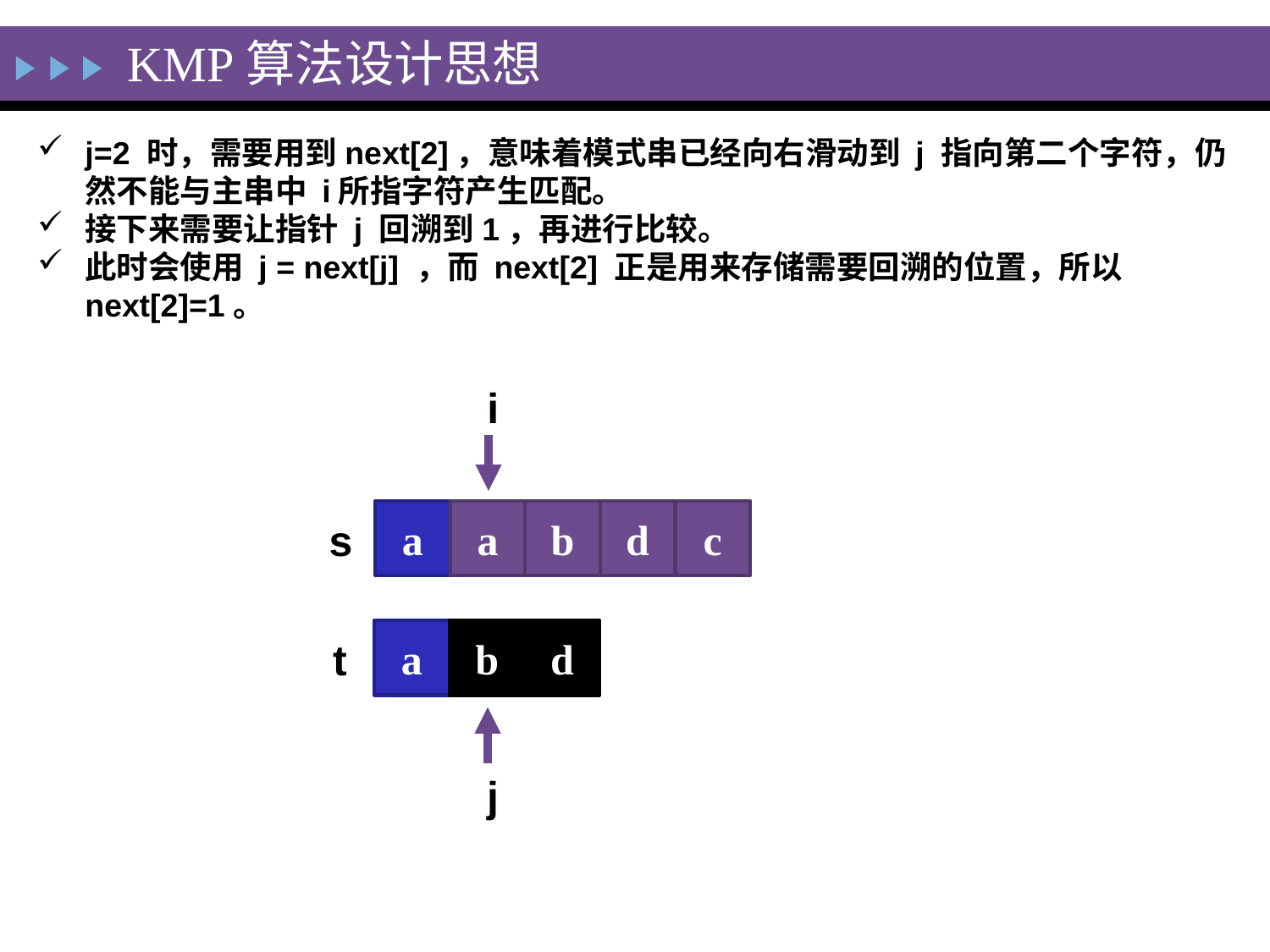

KMP算法设计思想
j=2 时，需要用到next[2]，意味着模式串已经向右滑动到 j 指向第二个字符，仍然不能与主串中 i所指字符产生匹配。
接下来需要让指针 j 回溯到1，再进行比较。
此时会使用 j = next[j] ，而 next[2] 正是用来存储需要回溯的位置，所以next[2]=1。
i
a
a
b
d
c
s
a
b
d
t
j